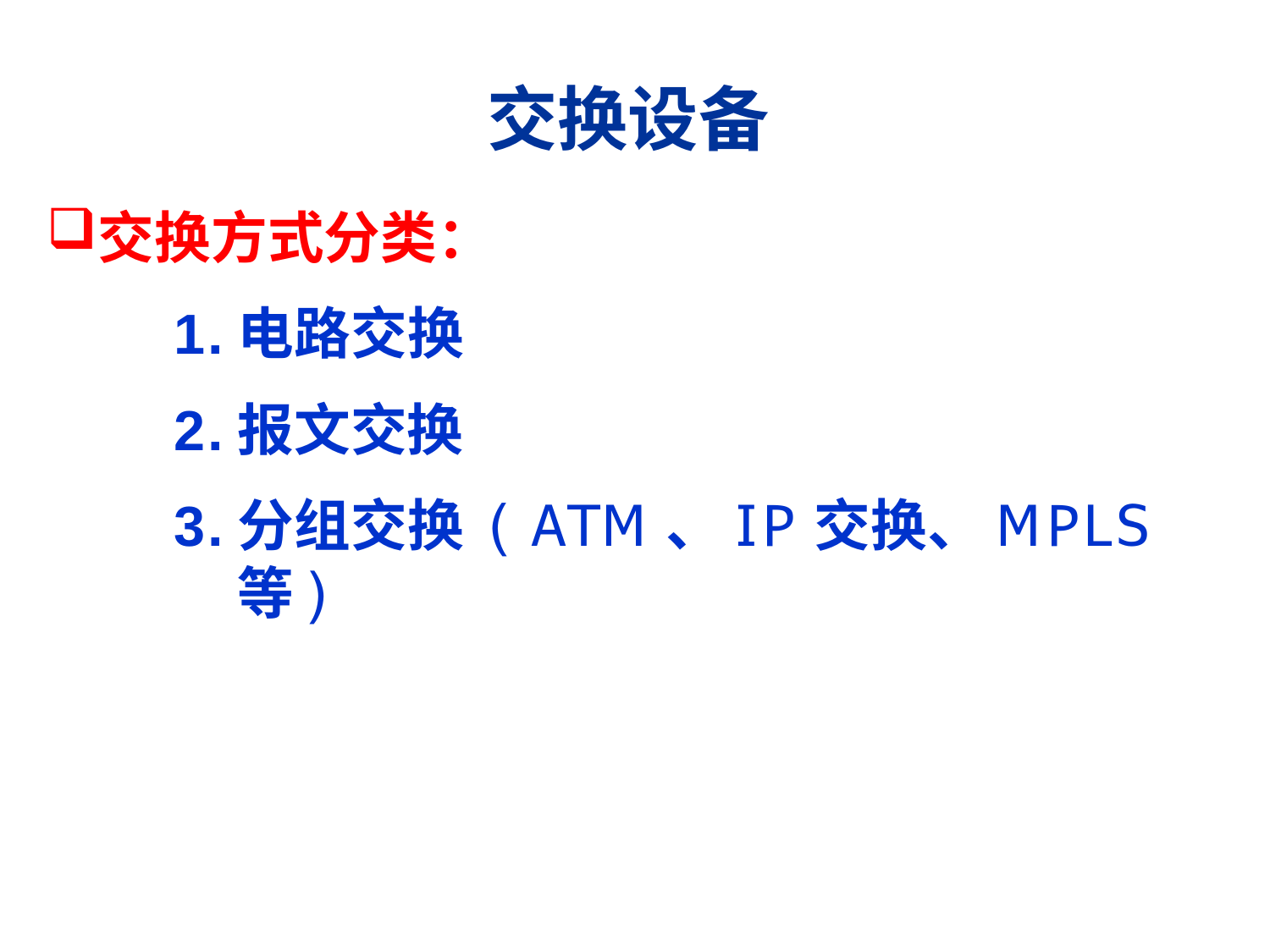

交换设备
交换方式分类：
电路交换
报文交换
分组交换 ( ATM、IP交换、MPLS等)